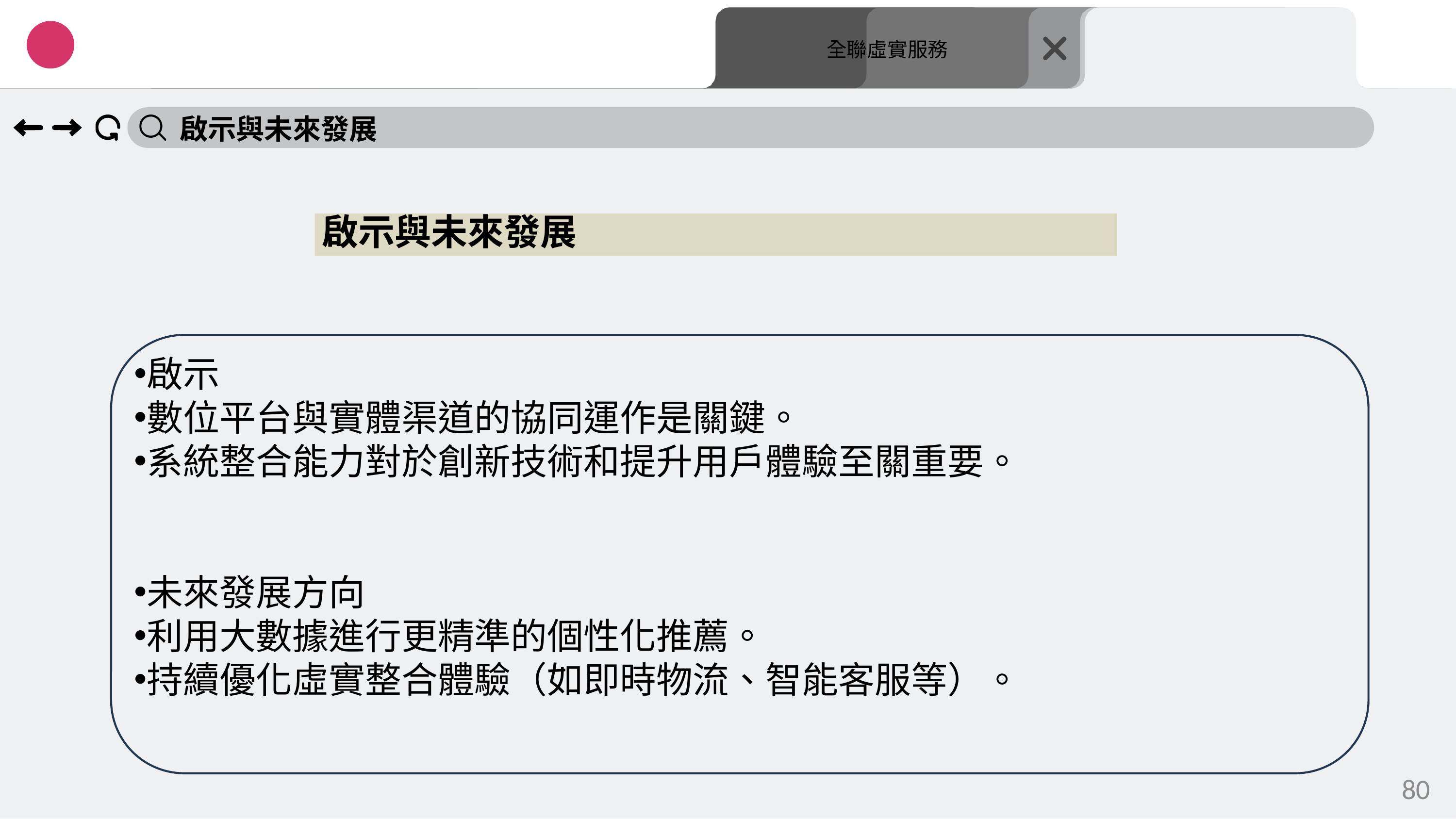

大數據分析
Title Page
Contents
共同點
全聯虛實服務

啟示與未來發展

啟示與未來發展

啟示
數位平台與實體渠道的協同運作是關鍵。
系統整合能力對於創新技術和提升用戶體驗至關重要。

未來發展方向
利用大數據進行更精準的個性化推薦。
持續優化虛實整合體驗（如即時物流、智能客服等）。
80